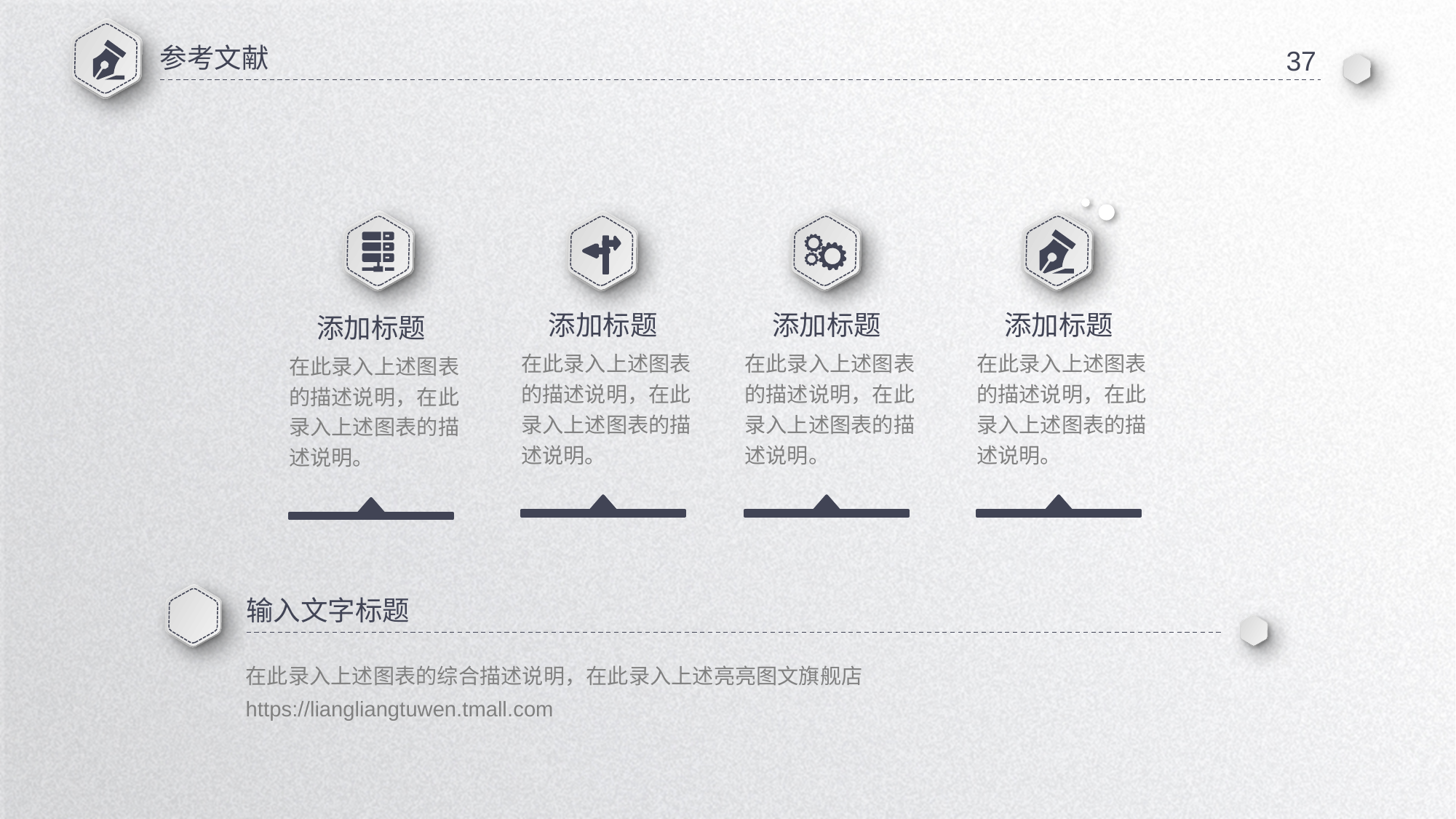

参考文献

37

添加标题
添加标题
添加标题
添加标题
在此录入上述图表的描述说明，在此录入上述图表的描述说明。
在此录入上述图表的描述说明，在此录入上述图表的描述说明。
在此录入上述图表的描述说明，在此录入上述图表的描述说明。
在此录入上述图表的描述说明，在此录入上述图表的描述说明。

输入文字标题

在此录入上述图表的综合描述说明，在此录入上述亮亮图文旗舰店
https://liangliangtuwen.tmall.com